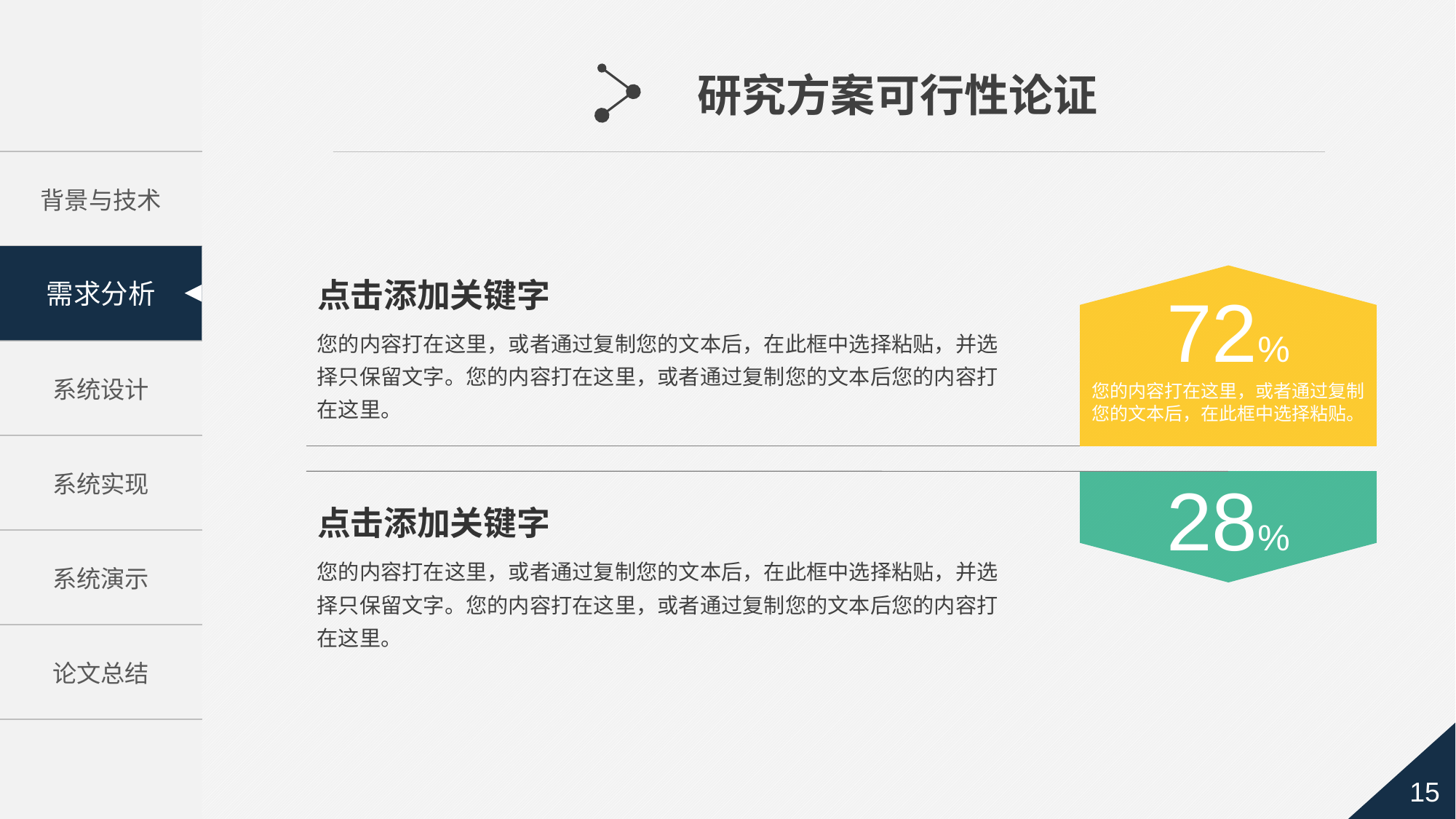

研究方案可行性论证
72%
您的内容打在这里，或者通过复制您的文本后，在此框中选择粘贴。
点击添加关键字
您的内容打在这里，或者通过复制您的文本后，在此框中选择粘贴，并选择只保留文字。您的内容打在这里，或者通过复制您的文本后您的内容打在这里。
28%

点击添加关键字
您的内容打在这里，或者通过复制您的文本后，在此框中选择粘贴，并选择只保留文字。您的内容打在这里，或者通过复制您的文本后您的内容打在这里。